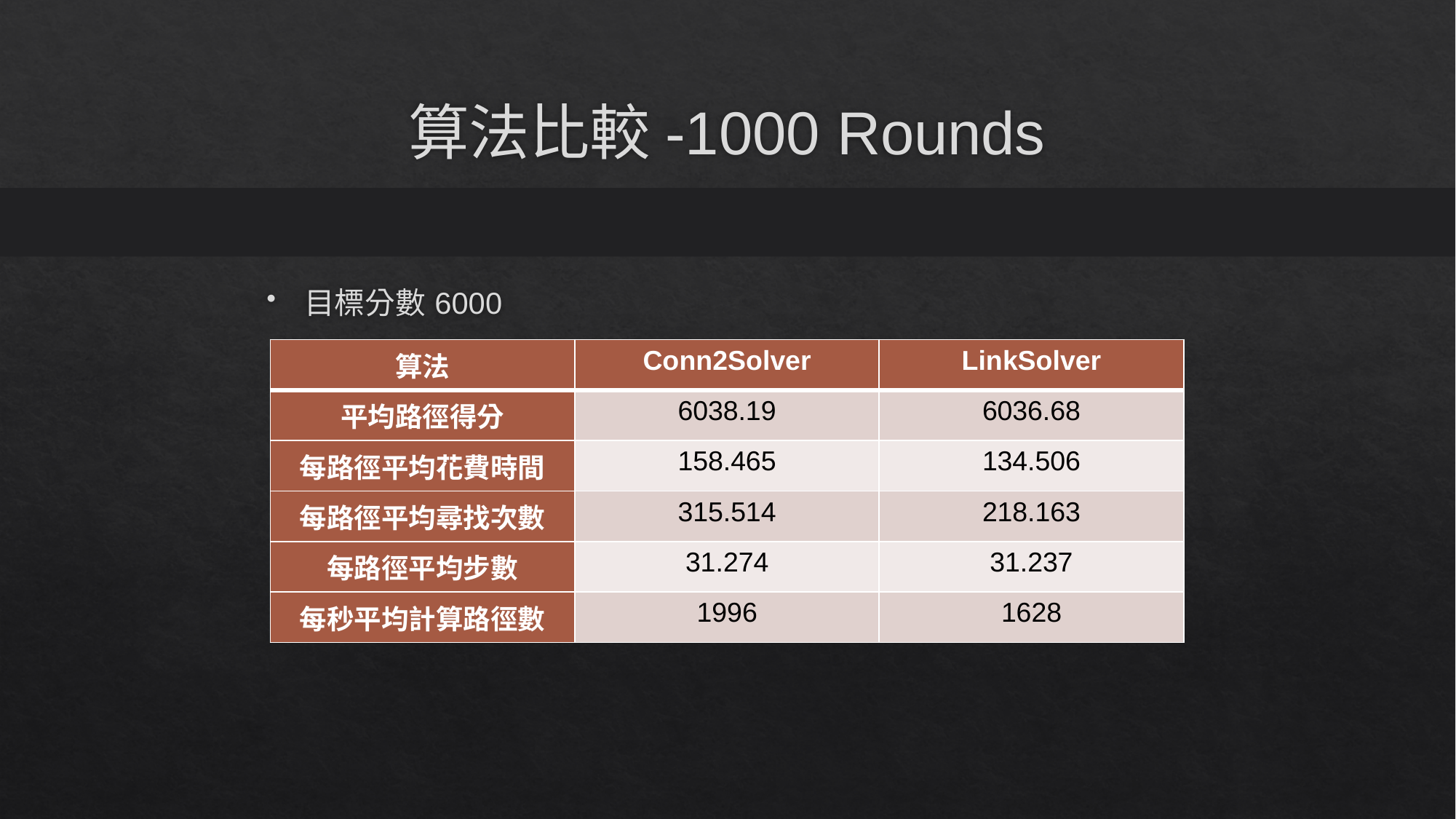

# 算法比較-1000 Rounds
目標分數6000
| 算法 | Conn2Solver | LinkSolver |
| --- | --- | --- |
| 平均路徑得分 | 6038.19 | 6036.68 |
| 每路徑平均花費時間 | 158.465 | 134.506 |
| 每路徑平均尋找次數 | 315.514 | 218.163 |
| 每路徑平均步數 | 31.274 | 31.237 |
| 每秒平均計算路徑數 | 1996 | 1628 |